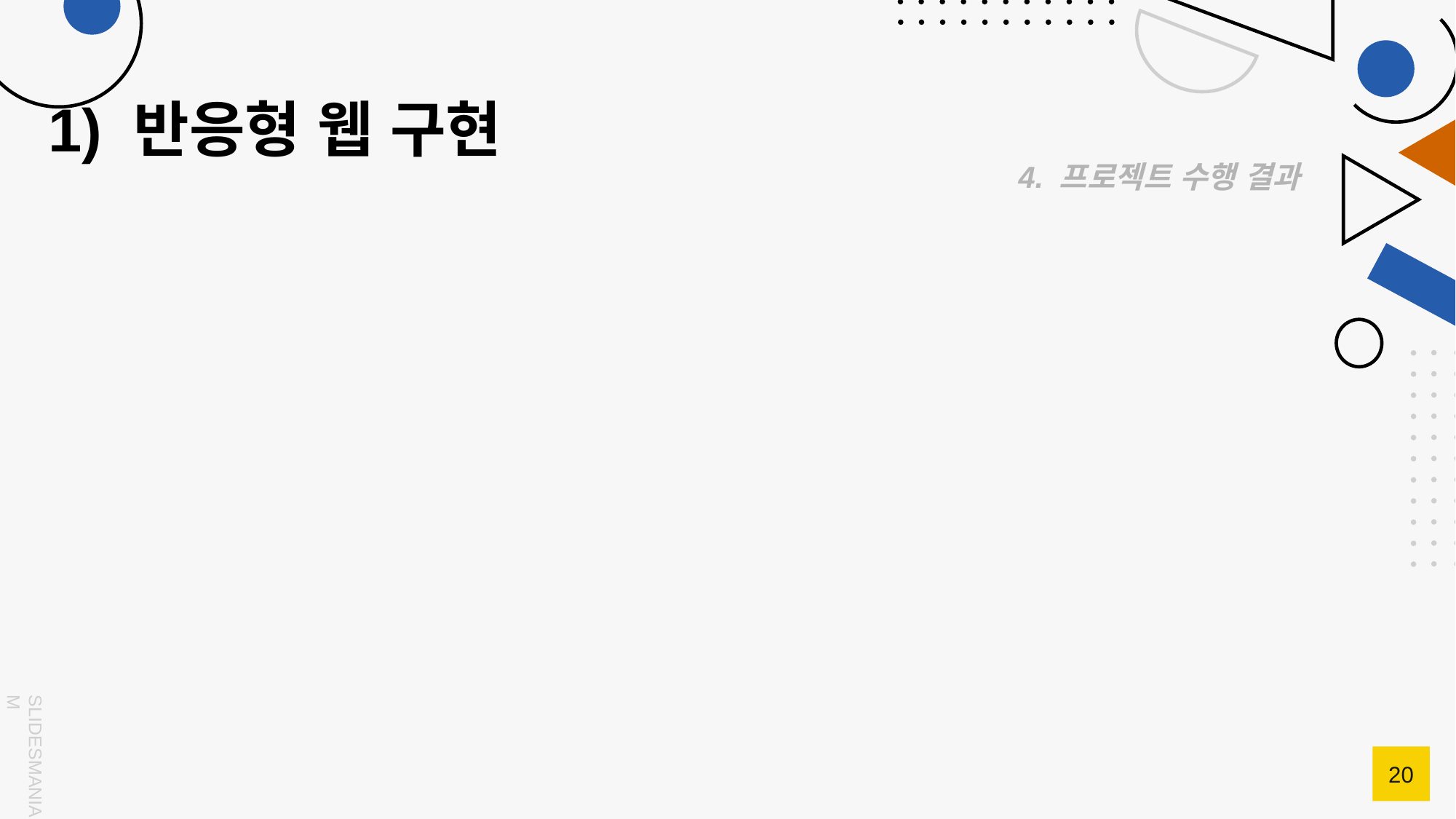

# 1) 반응형 웹 구현
4. 프로젝트 수행 결과

20